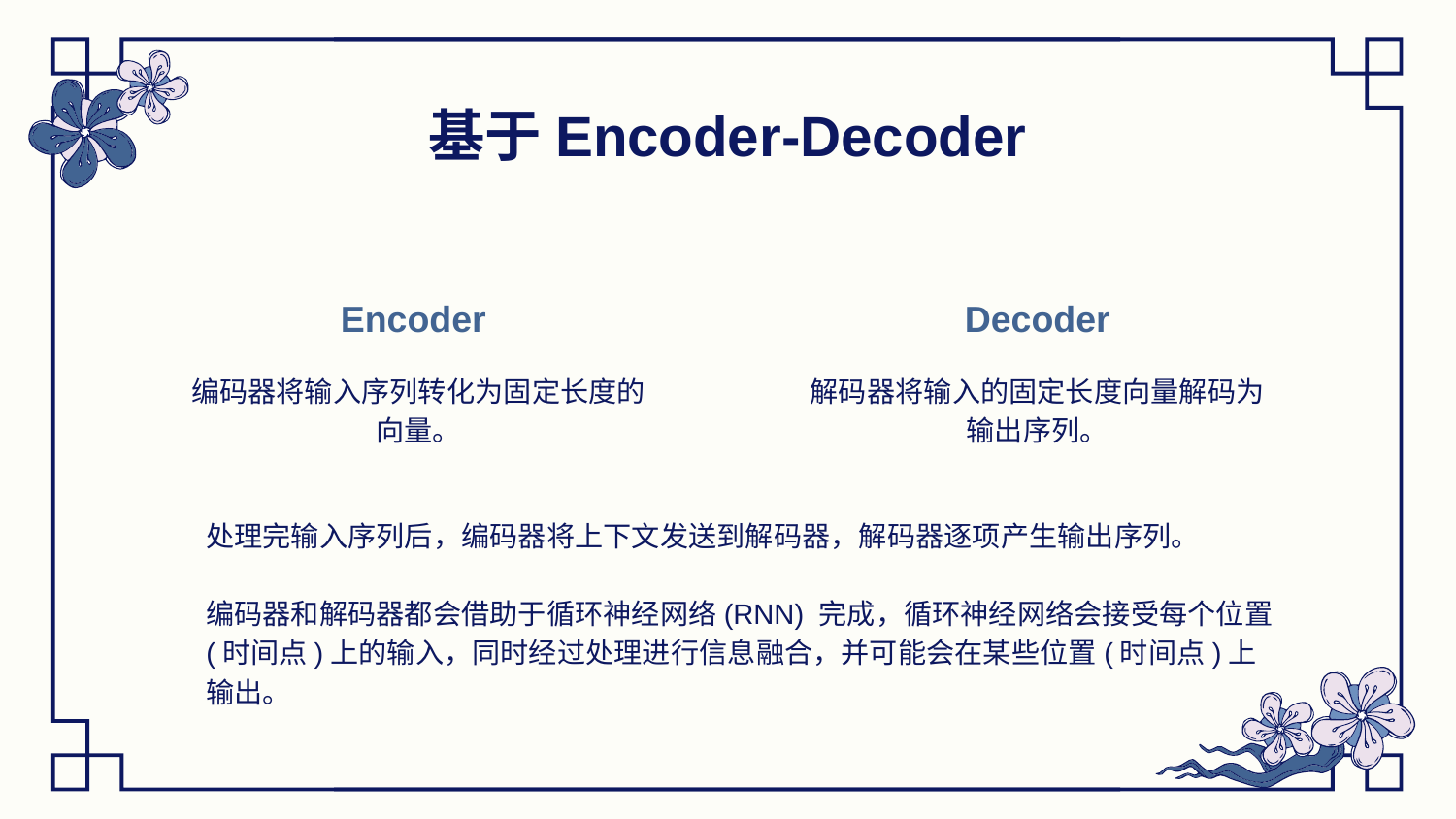

基于Encoder-Decoder
# Encoder
Decoder
编码器将输入序列转化为固定长度的向量。
解码器将输入的固定长度向量解码为输出序列。
处理完输入序列后，编码器将上下文发送到解码器，解码器逐项产生输出序列。

编码器和解码器都会借助于循环神经网络(RNN) 完成，循环神经网络会接受每个位置(时间点)上的输入，同时经过处理进行信息融合，并可能会在某些位置(时间点)上输出。